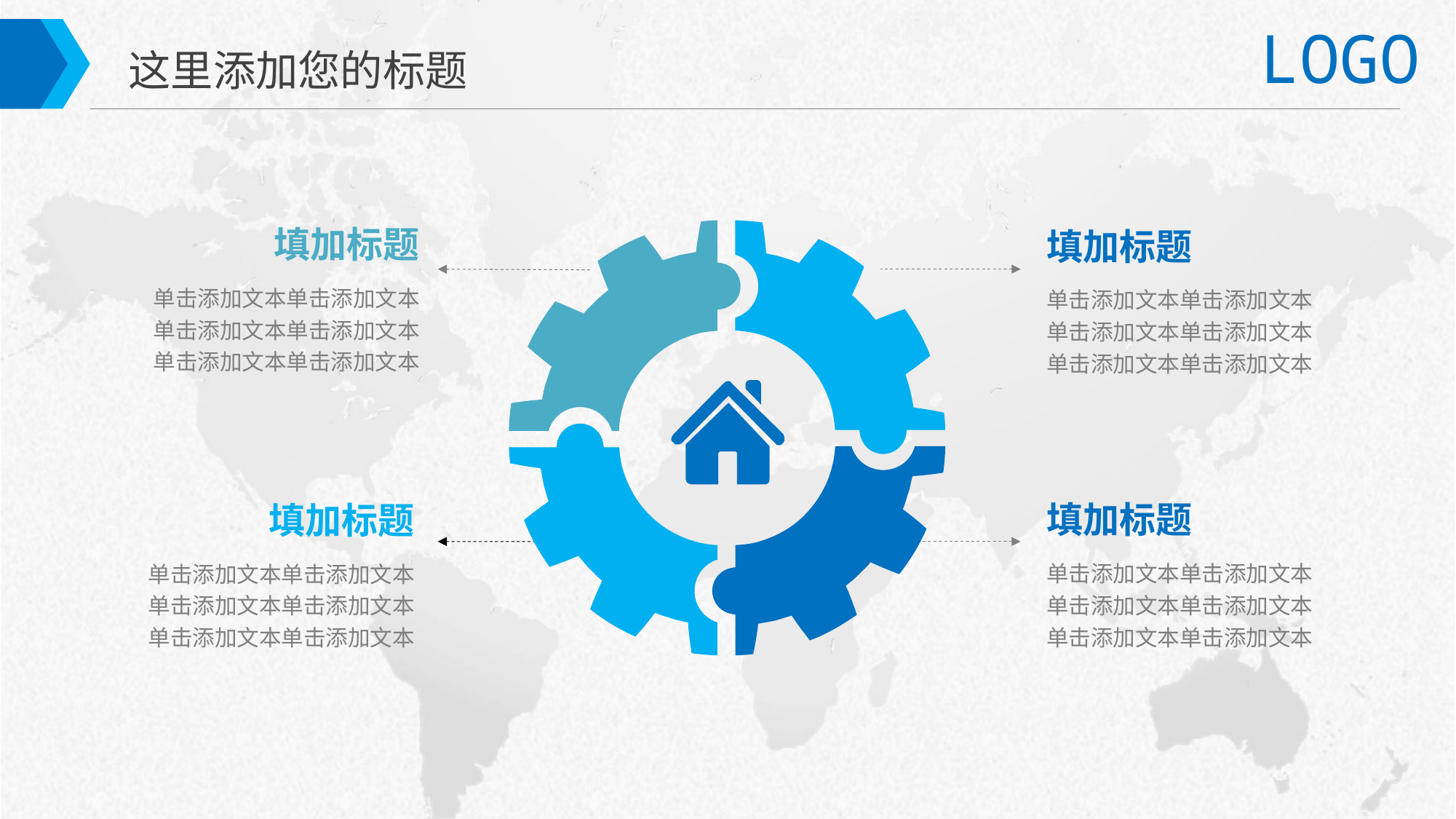

这里添加您的标题
填加标题
单击添加文本单击添加文本单击添加文本单击添加文本单击添加文本单击添加文本
填加标题
单击添加文本单击添加文本单击添加文本单击添加文本单击添加文本单击添加文本

填加标题
单击添加文本单击添加文本单击添加文本单击添加文本单击添加文本单击添加文本
填加标题
单击添加文本单击添加文本单击添加文本单击添加文本单击添加文本单击添加文本